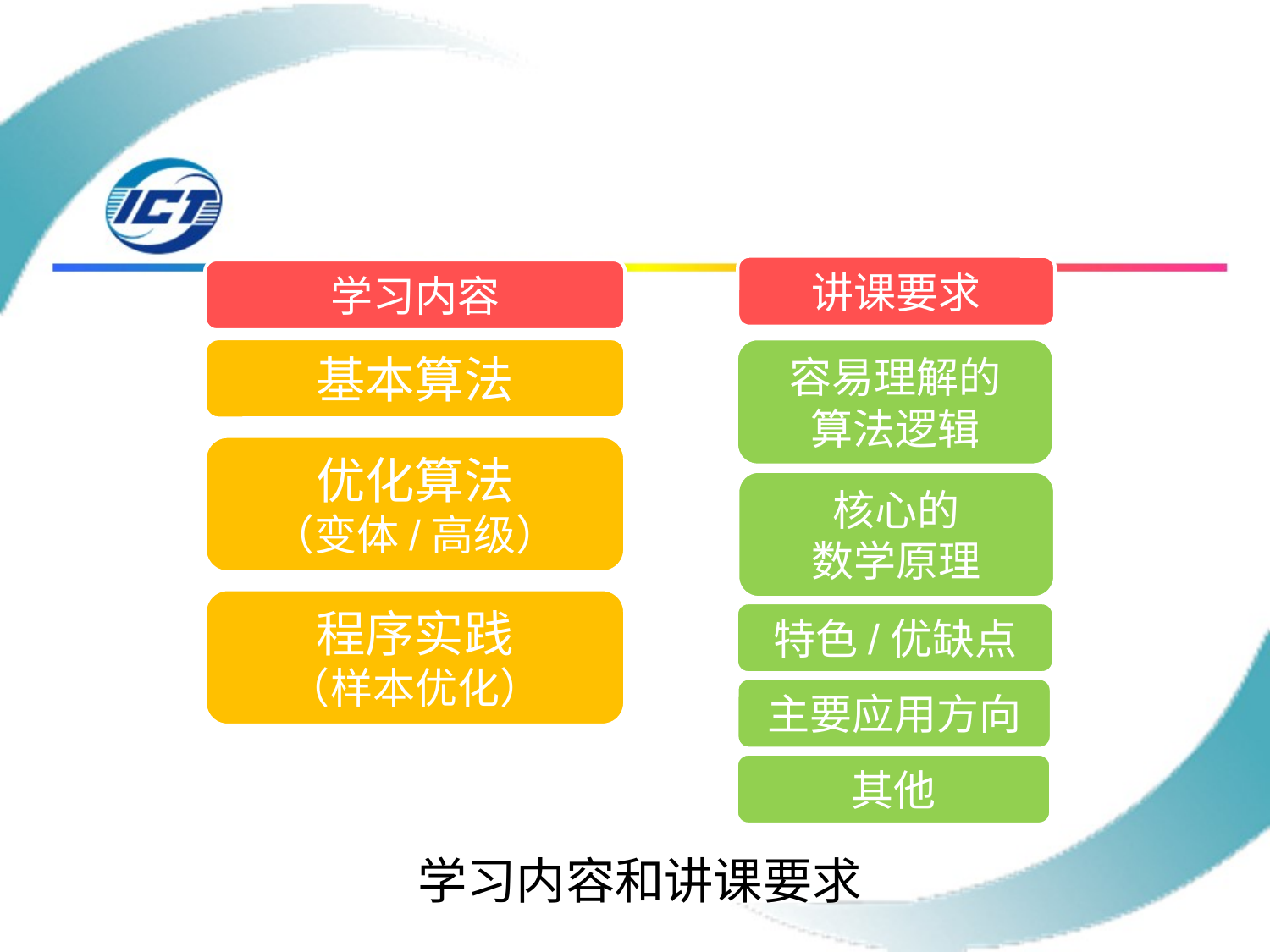

讲课要求
学习内容
基本算法
容易理解的
算法逻辑
优化算法
（变体/高级）
核心的
数学原理
程序实践
（样本优化）
特色/优缺点
主要应用方向
其他
学习内容和讲课要求